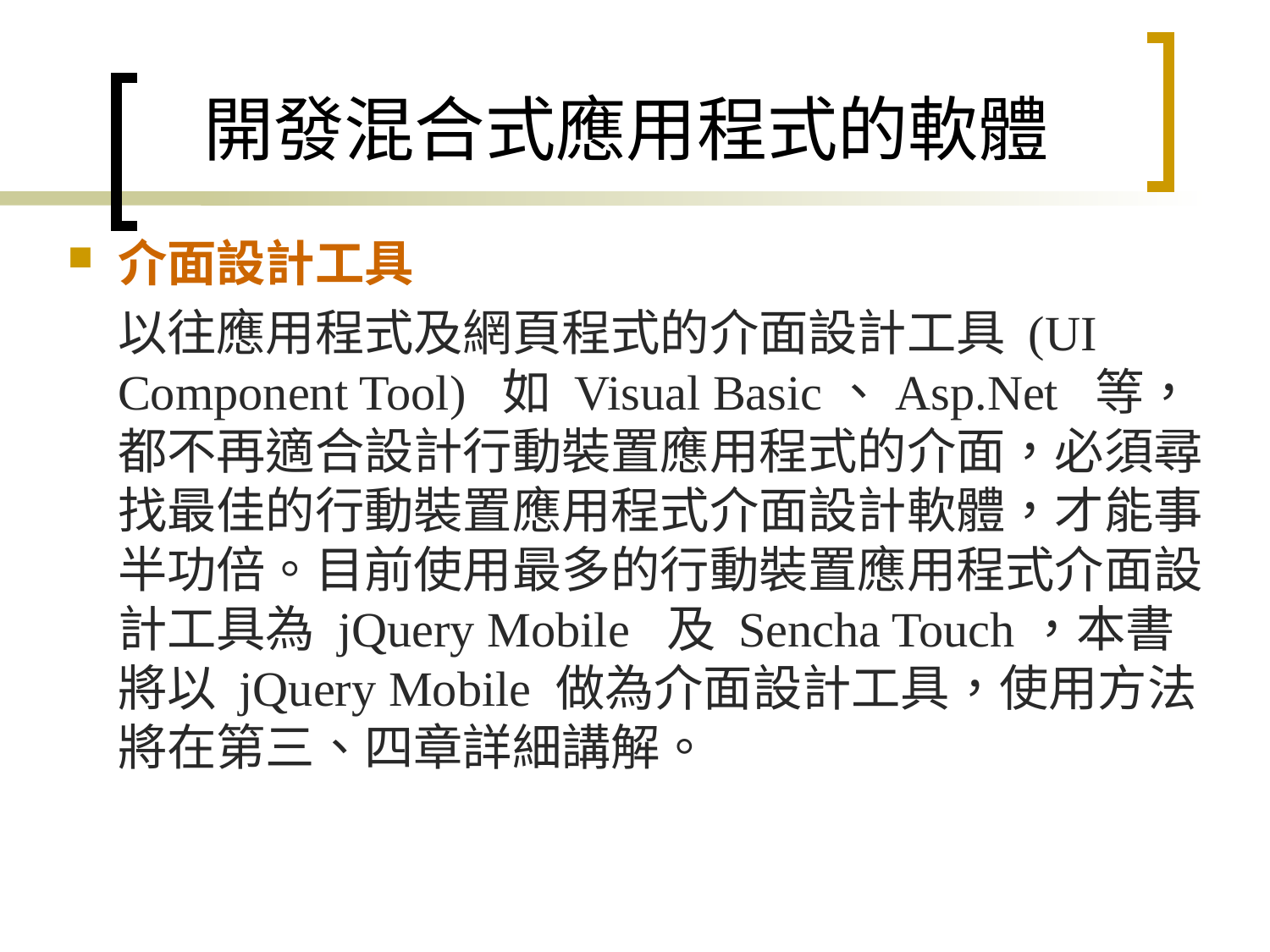

# 開發混合式應用程式的軟體
介面設計工具
	以往應用程式及網頁程式的介面設計工具 (UI Component Tool)  如 Visual Basic、Asp.Net  等，都不再適合設計行動裝置應用程式的介面，必須尋找最佳的行動裝置應用程式介面設計軟體，才能事半功倍。目前使用最多的行動裝置應用程式介面設計工具為 jQuery Mobile  及 Sencha Touch，本書將以 jQuery Mobile 做為介面設計工具，使用方法將在第三、四章詳細講解。